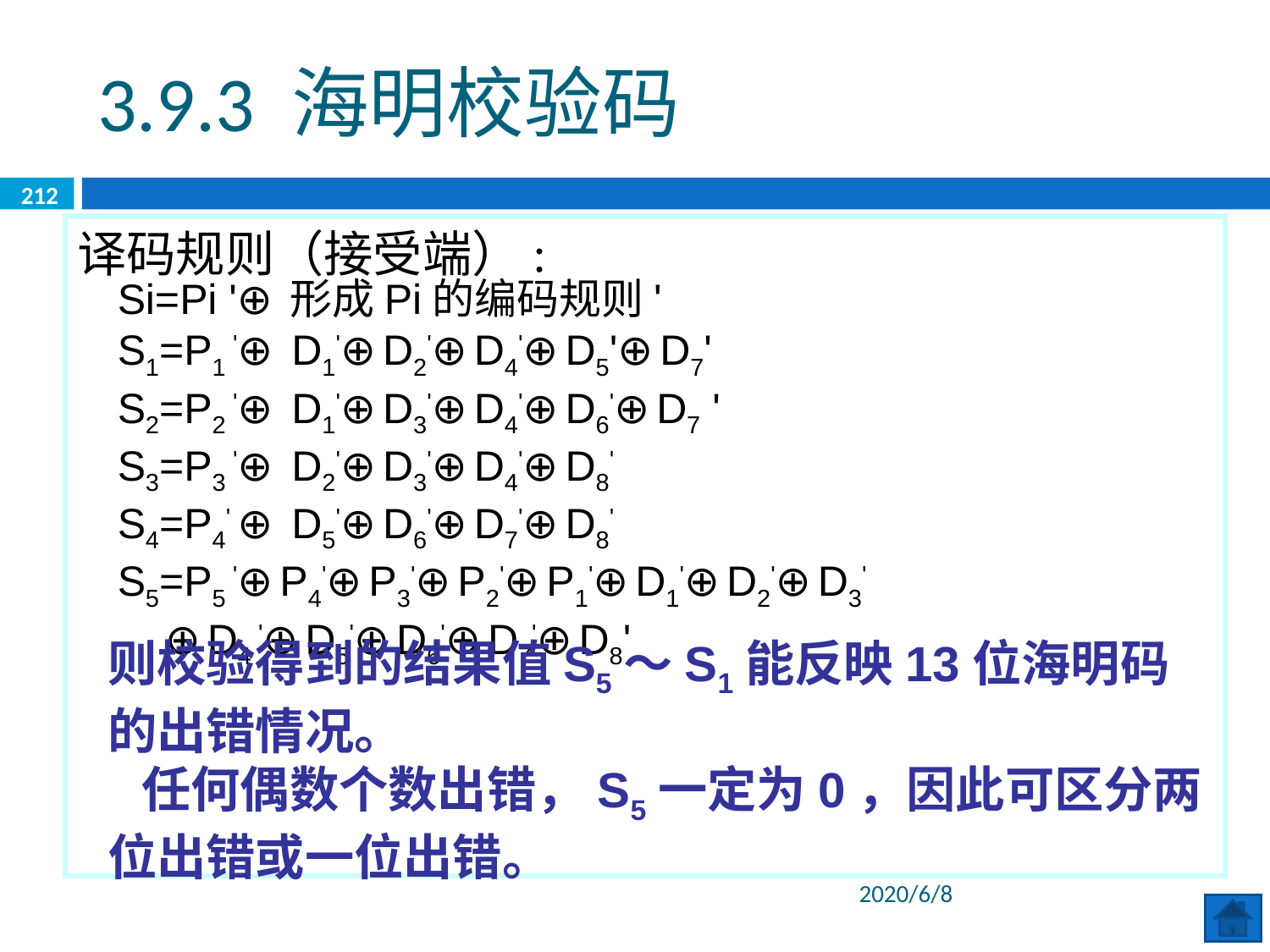

3.9.3 海明校验码
212
译码规则（接受端）:
Si=Pi '⊕形成Pi的编码规则'
S1=P1 '⊕ D1'⊕D2'⊕D4'⊕D5'⊕D7'
S2=P2 '⊕ D1'⊕D3'⊕D4'⊕D6'⊕D7 '
S3=P3 '⊕ D2'⊕D3'⊕D4'⊕D8'
S4=P4' ⊕ D5'⊕D6'⊕D7'⊕D8'
S5=P5 '⊕P4'⊕P3'⊕P2'⊕P1'⊕D1'⊕D2'⊕D3'
       ⊕D4 '⊕D5'⊕D6'⊕D7'⊕D8'
则校验得到的结果值S5～S1能反映13位海明码的出错情况。
  任何偶数个数出错，S5一定为0，因此可区分两位出错或一位出错。
2020/6/8